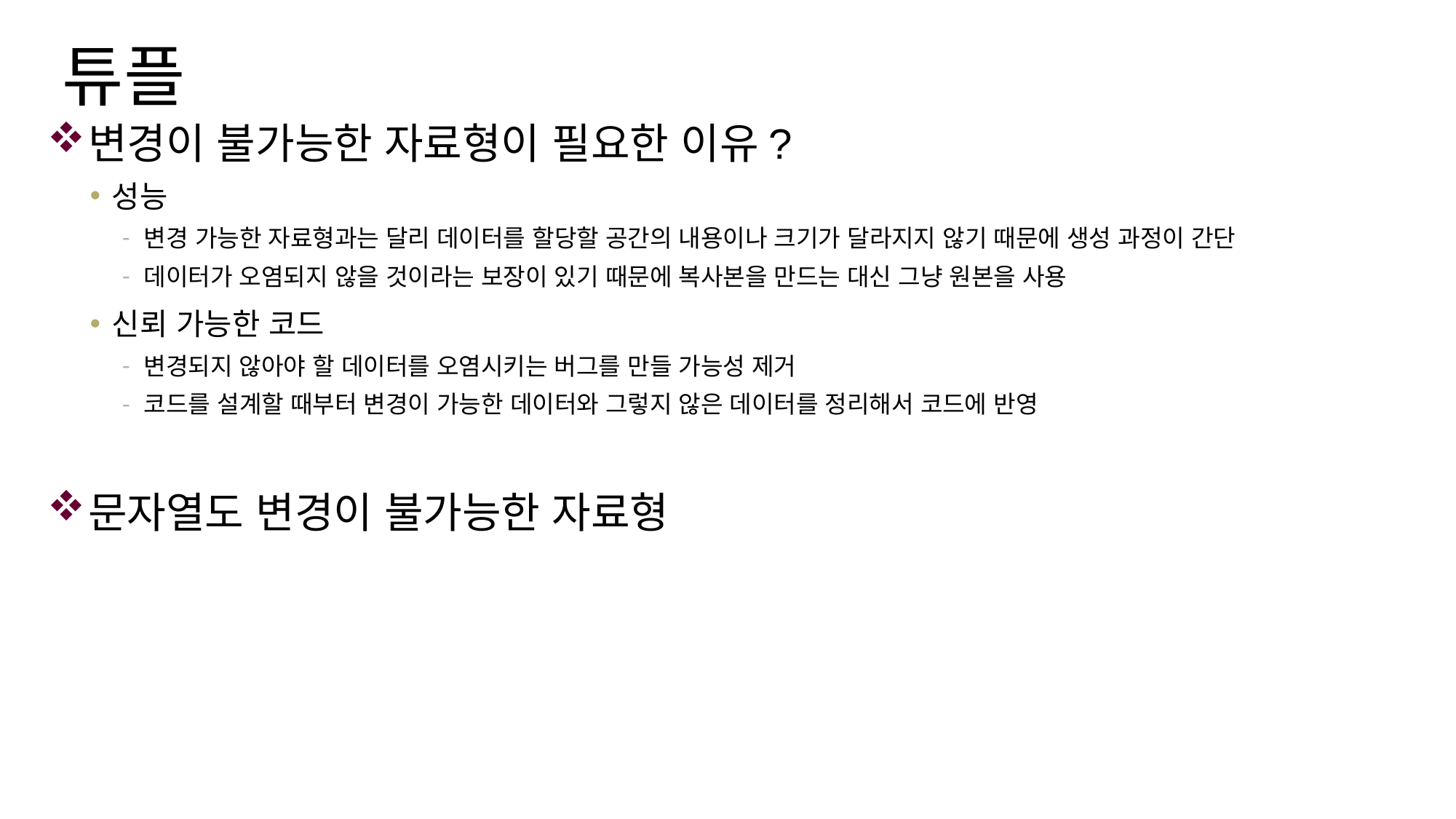

# 튜플
변경이 불가능한 자료형이 필요한 이유?
성능
변경 가능한 자료형과는 달리 데이터를 할당할 공간의 내용이나 크기가 달라지지 않기 때문에 생성 과정이 간단
데이터가 오염되지 않을 것이라는 보장이 있기 때문에 복사본을 만드는 대신 그냥 원본을 사용
신뢰 가능한 코드
변경되지 않아야 할 데이터를 오염시키는 버그를 만들 가능성 제거
코드를 설계할 때부터 변경이 가능한 데이터와 그렇지 않은 데이터를 정리해서 코드에 반영

문자열도 변경이 불가능한 자료형